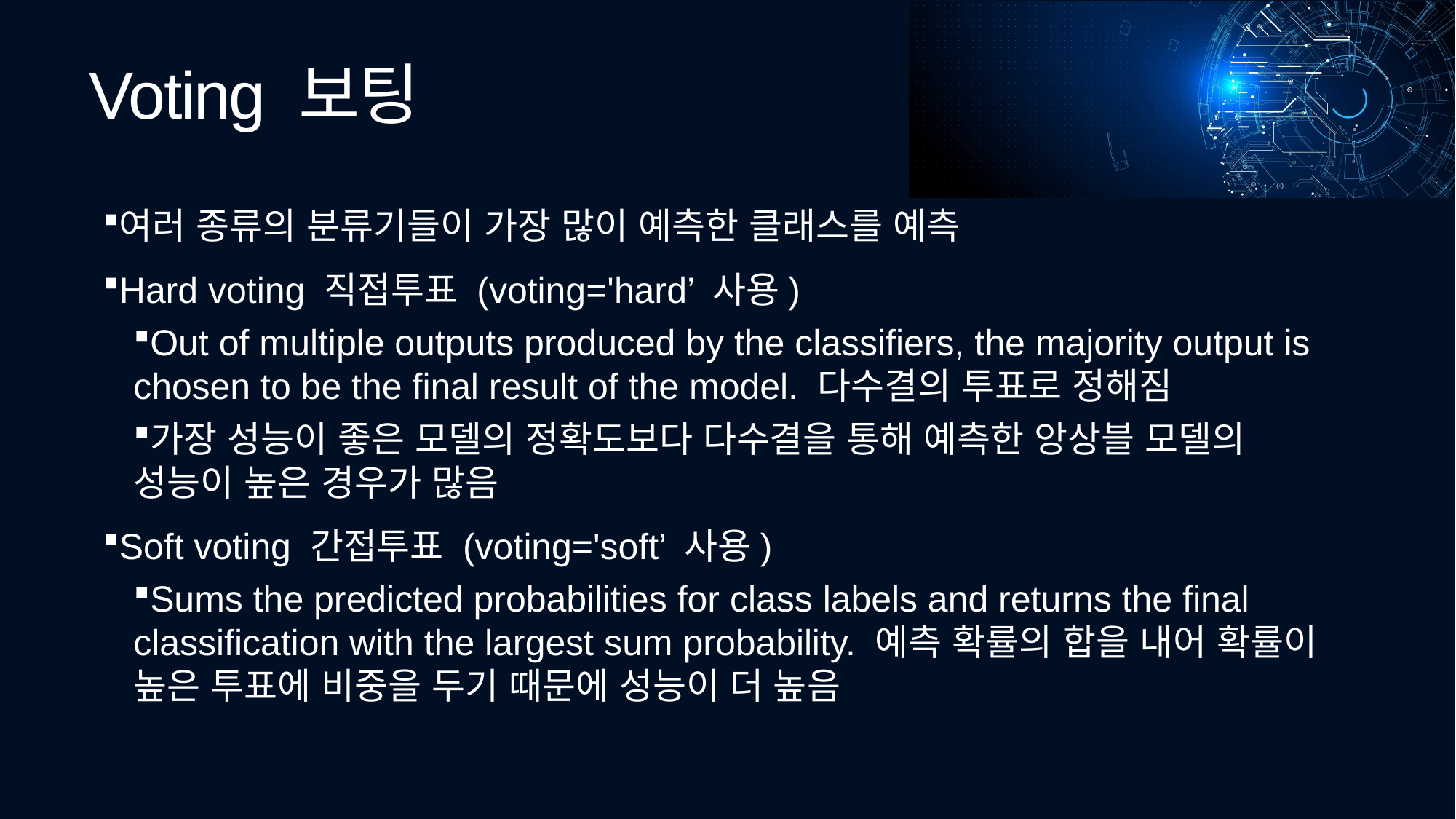

# Voting 보팅
여러 종류의 분류기들이 가장 많이 예측한 클래스를 예측
Hard voting 직접투표 (voting='hard’ 사용)
Out of multiple outputs produced by the classifiers, the majority output is chosen to be the final result of the model. 다수결의 투표로 정해짐
가장 성능이 좋은 모델의 정확도보다 다수결을 통해 예측한 앙상블 모델의 성능이 높은 경우가 많음
Soft voting 간접투표 (voting='soft’ 사용)
Sums the predicted probabilities for class labels and returns the final classification with the largest sum probability. 예측 확률의 합을 내어 확률이 높은 투표에 비중을 두기 때문에 성능이 더 높음